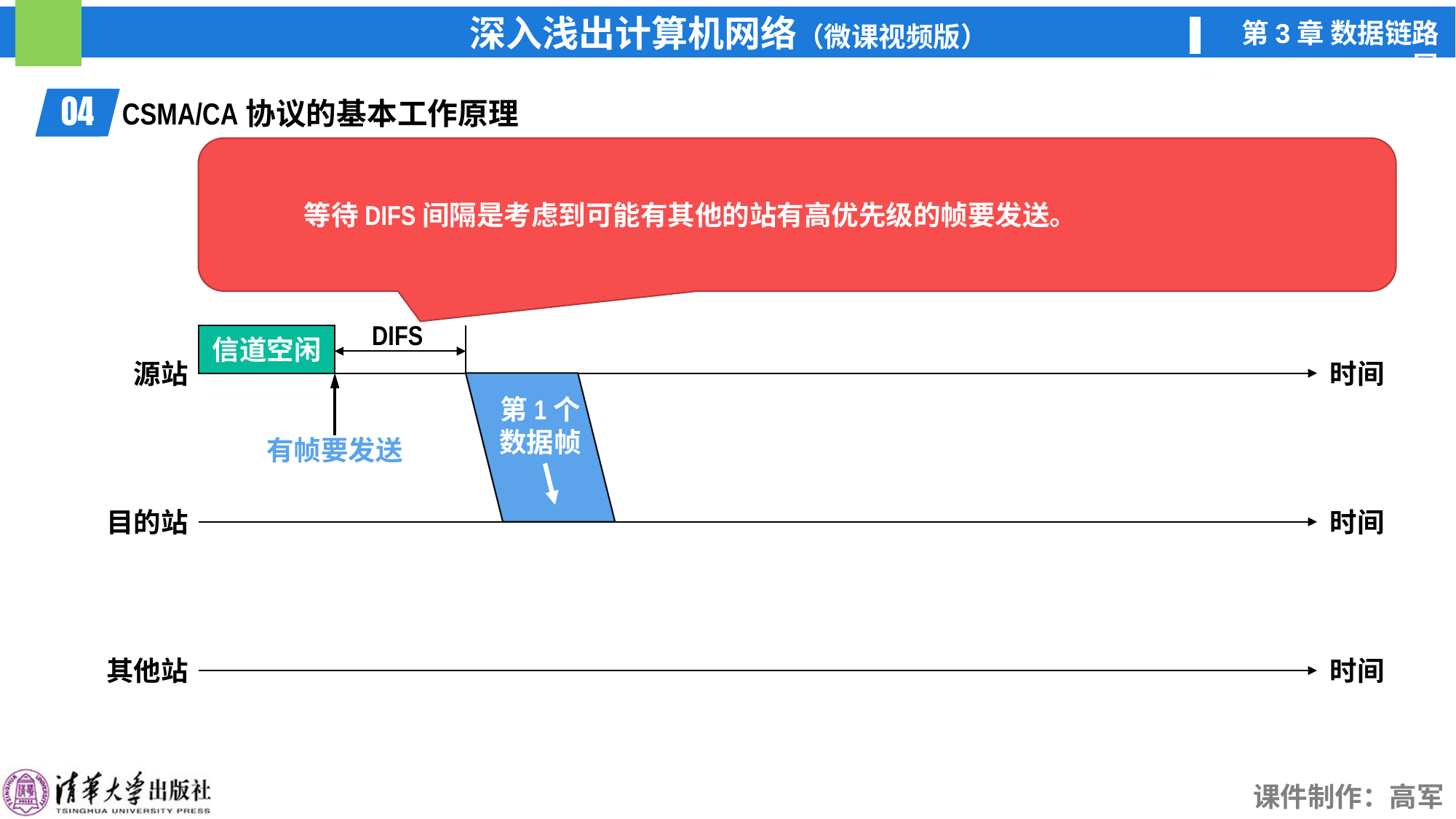

04
01
CSMA/CA协议的基本工作原理

等待DIFS间隔是考虑到可能有其他的站有高优先级的帧要发送。
DIFS
信道空闲
源站
时间
时间
目的站
其他站
时间
有帧要发送

第1个
数据帧